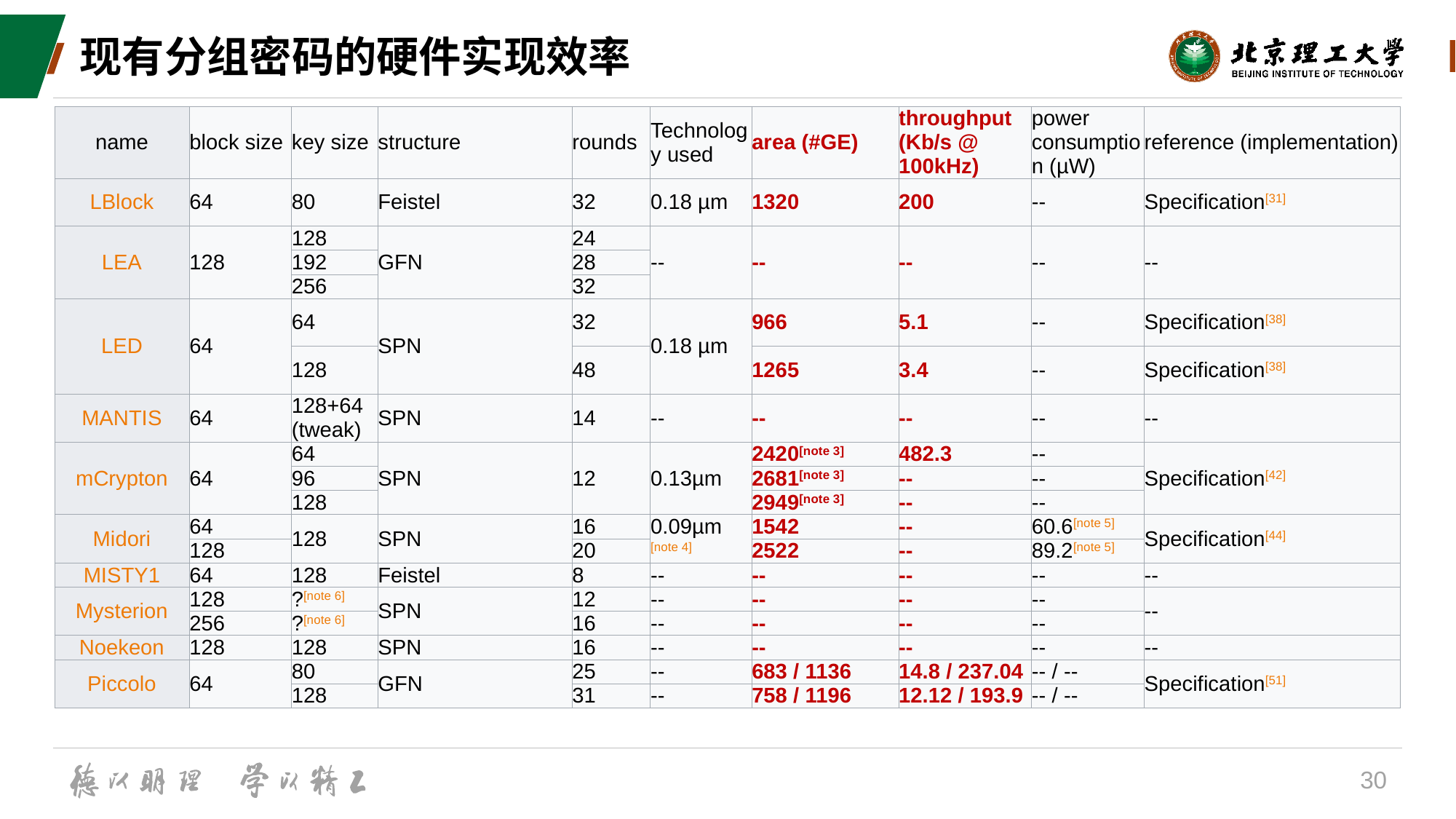

# 现有分组密码的硬件实现效率
| name | block size | key size | structure | rounds | Technology used | area (#GE) | throughput (Kb/s @ 100kHz) | power consumption (µW) | reference (implementation) |
| --- | --- | --- | --- | --- | --- | --- | --- | --- | --- |
| LBlock | 64 | 80 | Feistel | 32 | 0.18 µm | 1320 | 200 | -- | Specification[31] |
| LEA | 128 | 128 | GFN | 24 | -- | -- | -- | -- | -- |
|  |  | 192 |  | 28 |  |  |  |  |  |
|  |  | 256 |  | 32 |  |  |  |  |  |
| LED | 64 | 64 | SPN | 32 | 0.18 µm | 966 | 5.1 | -- | Specification[38] |
|  |  | 128 |  | 48 |  | 1265 | 3.4 | -- | Specification[38] |
| MANTIS | 64 | 128+64 (tweak) | SPN | 14 | -- | -- | -- | -- | -- |
| mCrypton | 64 | 64 | SPN | 12 | 0.13µm | 2420[note 3] | 482.3 | -- | Specification[42] |
|  |  | 96 |  |  |  | 2681[note 3] | -- | -- |  |
|  |  | 128 |  |  |  | 2949[note 3] | -- | -- |  |
| Midori | 64 | 128 | SPN | 16 | 0.09µm[note 4] | 1542 | -- | 60.6[note 5] | Specification[44] |
|  | 128 |  |  | 20 |  | 2522 | -- | 89.2[note 5] |  |
| MISTY1 | 64 | 128 | Feistel | 8 | -- | -- | -- | -- | -- |
| Mysterion | 128 | ?[note 6] | SPN | 12 | -- | -- | -- | -- | -- |
|  | 256 | ?[note 6] |  | 16 | -- | -- | -- | -- |  |
| Noekeon | 128 | 128 | SPN | 16 | -- | -- | -- | -- | -- |
| Piccolo | 64 | 80 | GFN | 25 | -- | 683 / 1136 | 14.8 / 237.04 | -- / -- | Specification[51] |
|  |  | 128 |  | 31 | -- | 758 / 1196 | 12.12 / 193.9 | -- / -- |  |